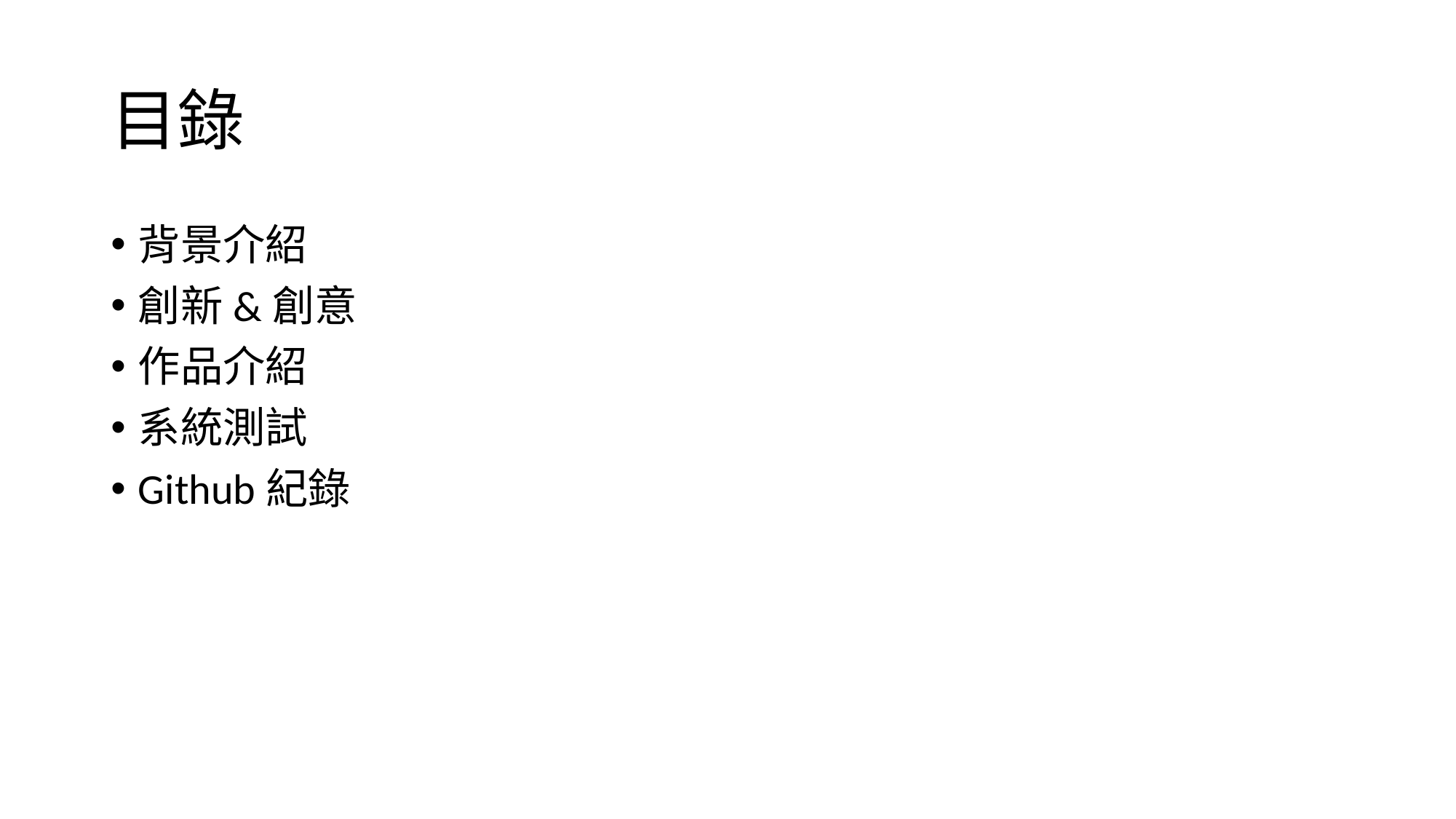

# 目錄
背景介紹
創新&創意
作品介紹
系統測試
Github紀錄